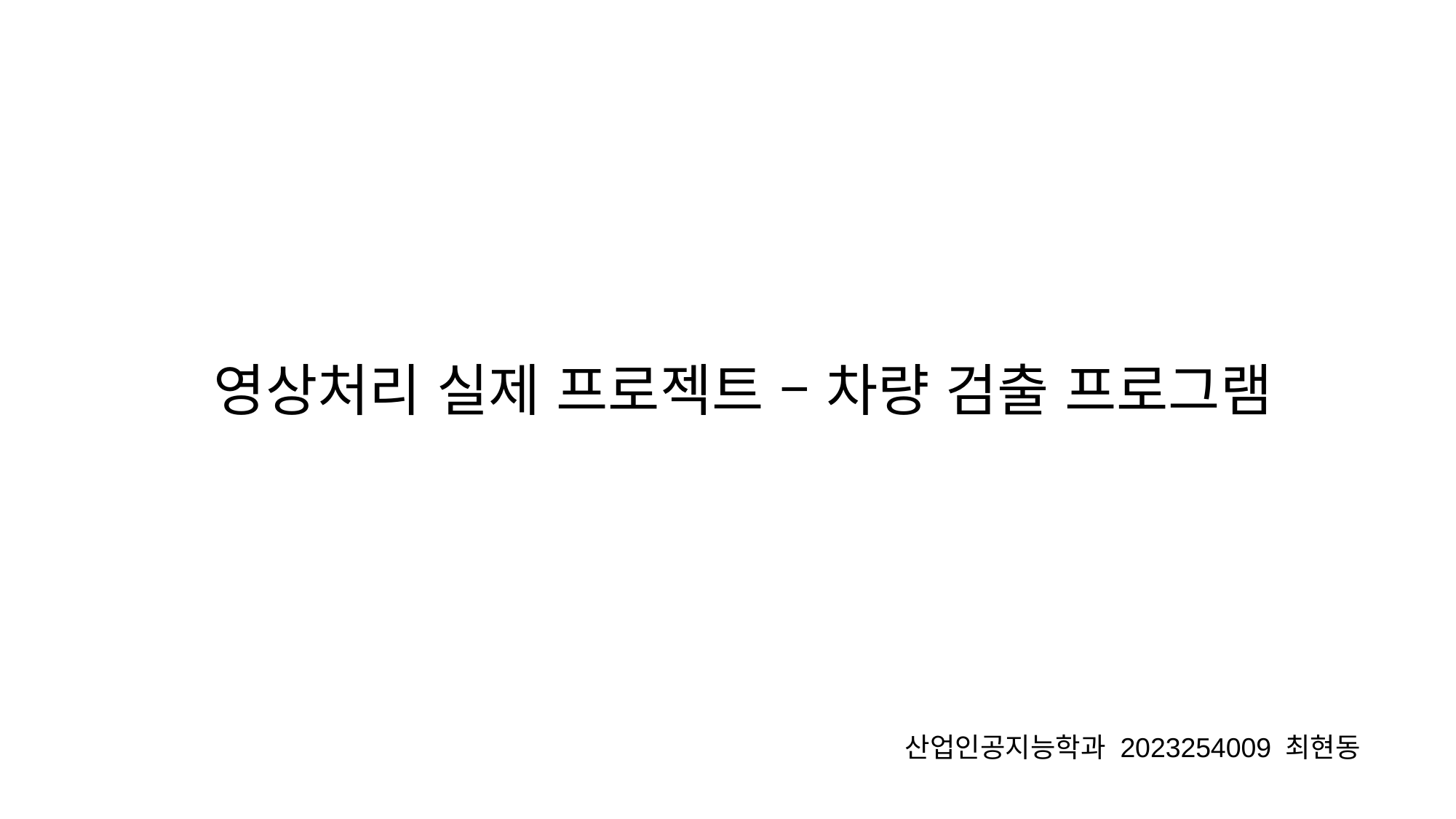

영상처리 실제 프로젝트 – 차량 검출 프로그램
산업인공지능학과 2023254009 최현동